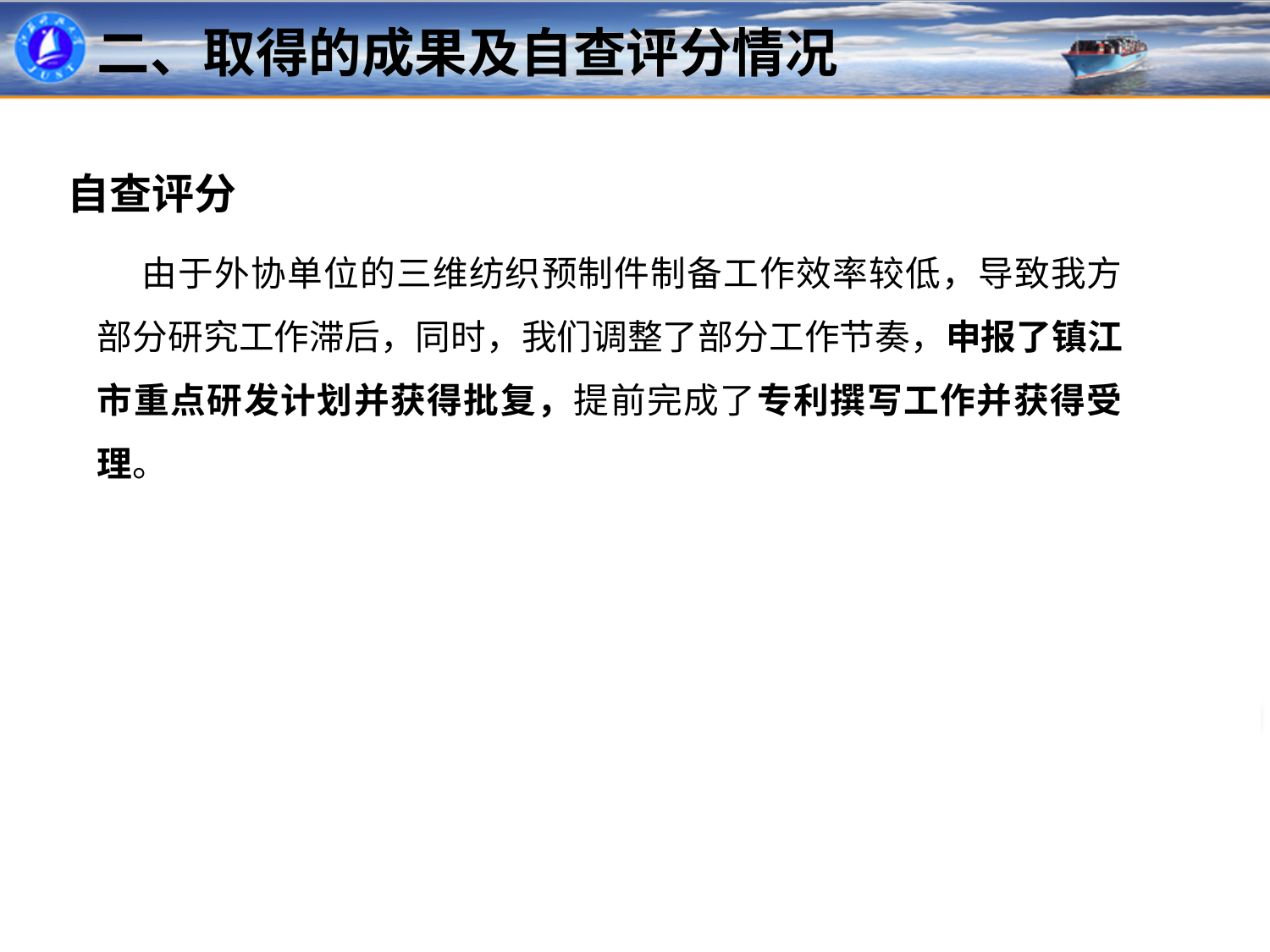

二、取得的成果及自查评分情况
自查评分
    由于外协单位的三维纺织预制件制备工作效率较低，导致我方部分研究工作滞后，同时，我们调整了部分工作节奏，申报了镇江市重点研发计划并获得批复，提前完成了专利撰写工作并获得受理。